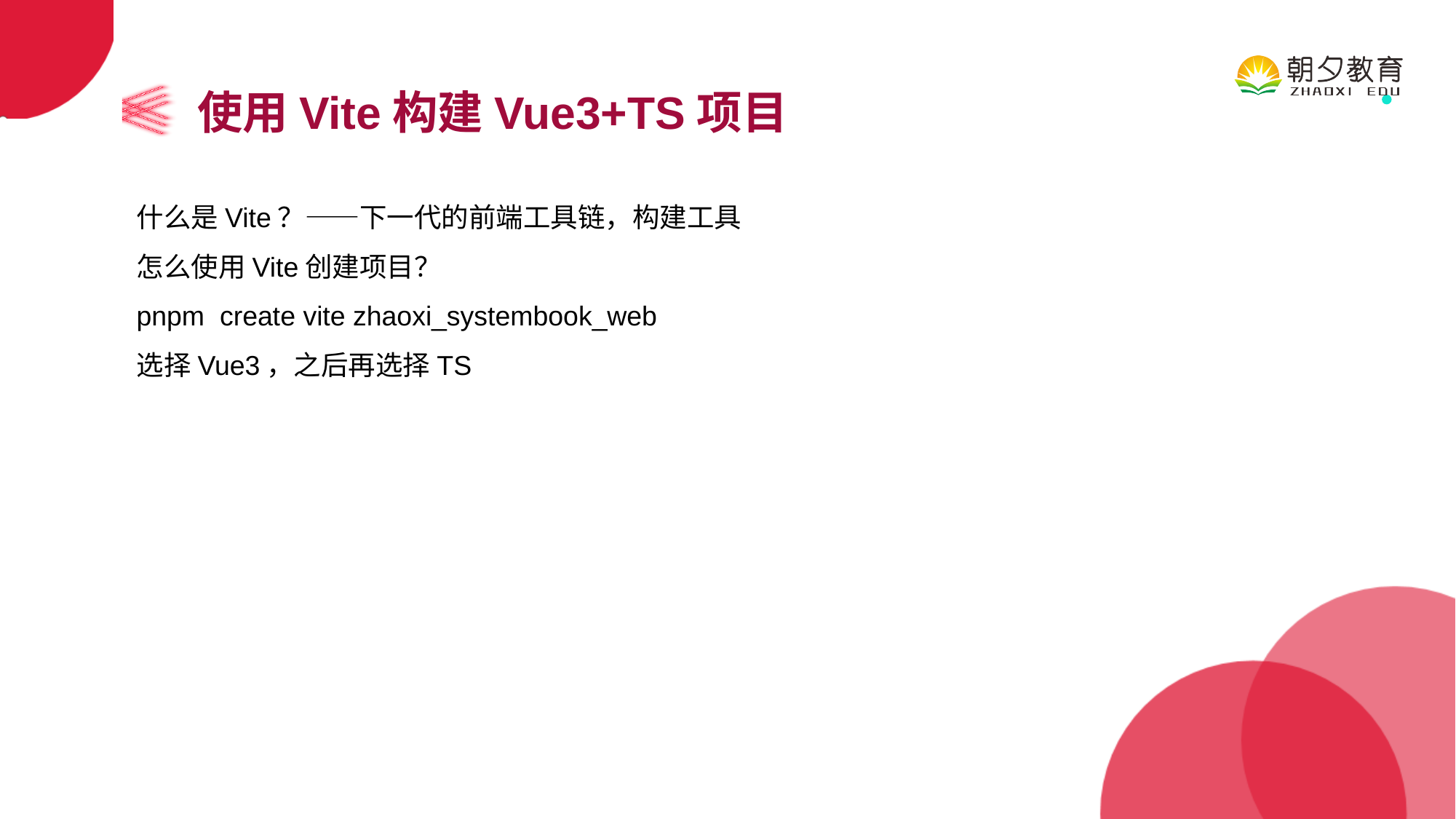

使用Vite构建Vue3+TS项目
什么是Vite？——下一代的前端工具链，构建工具
怎么使用Vite创建项目？
pnpm  create vite zhaoxi_systembook_web
选择Vue3，之后再选择TS